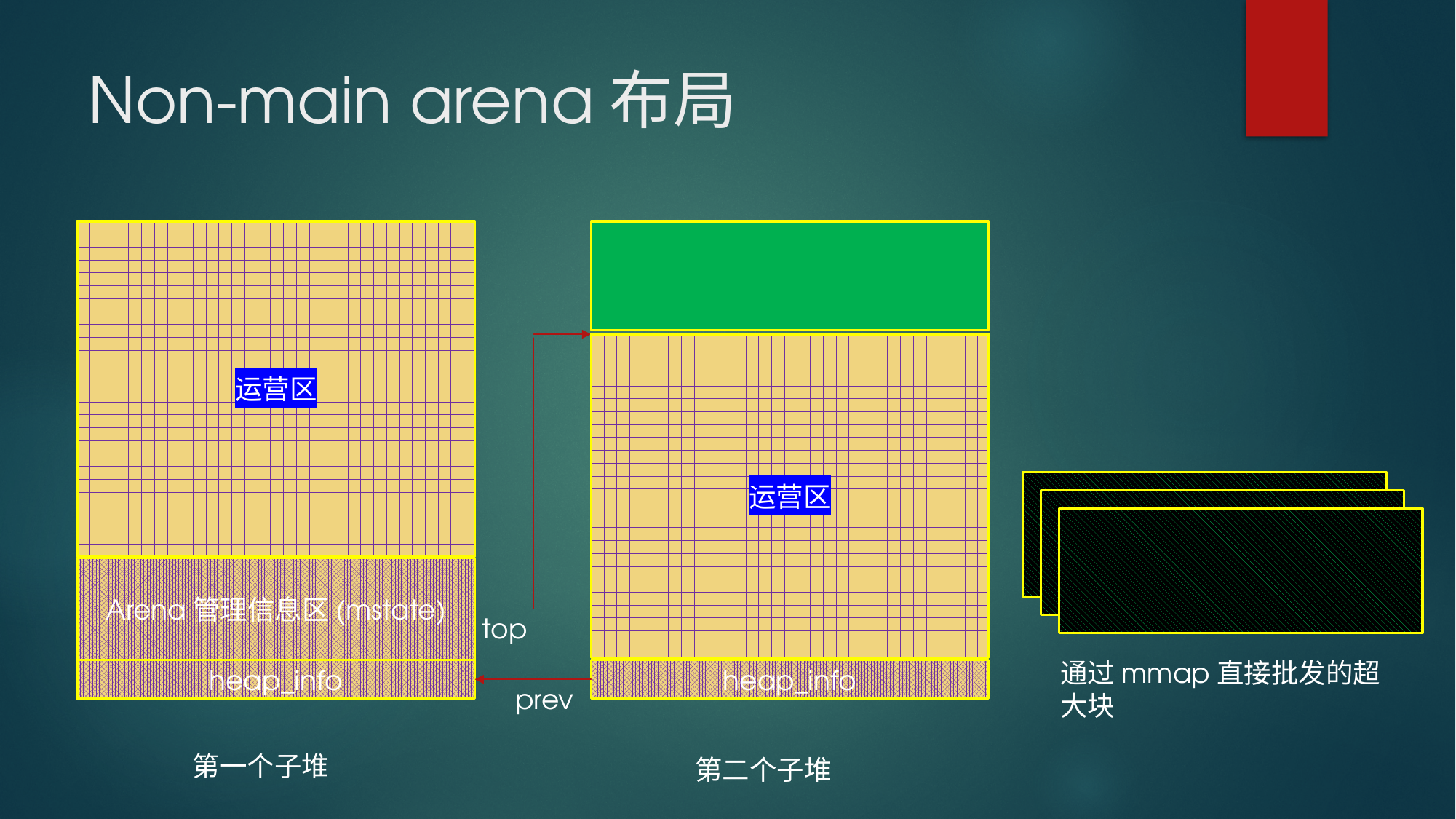

# Non-main arena布局
运营区

运营区

Arena管理信息区(mstate)
top
通过mmap直接批发的超大块
heap_info
heap_info
prev
第一个子堆
第二个子堆